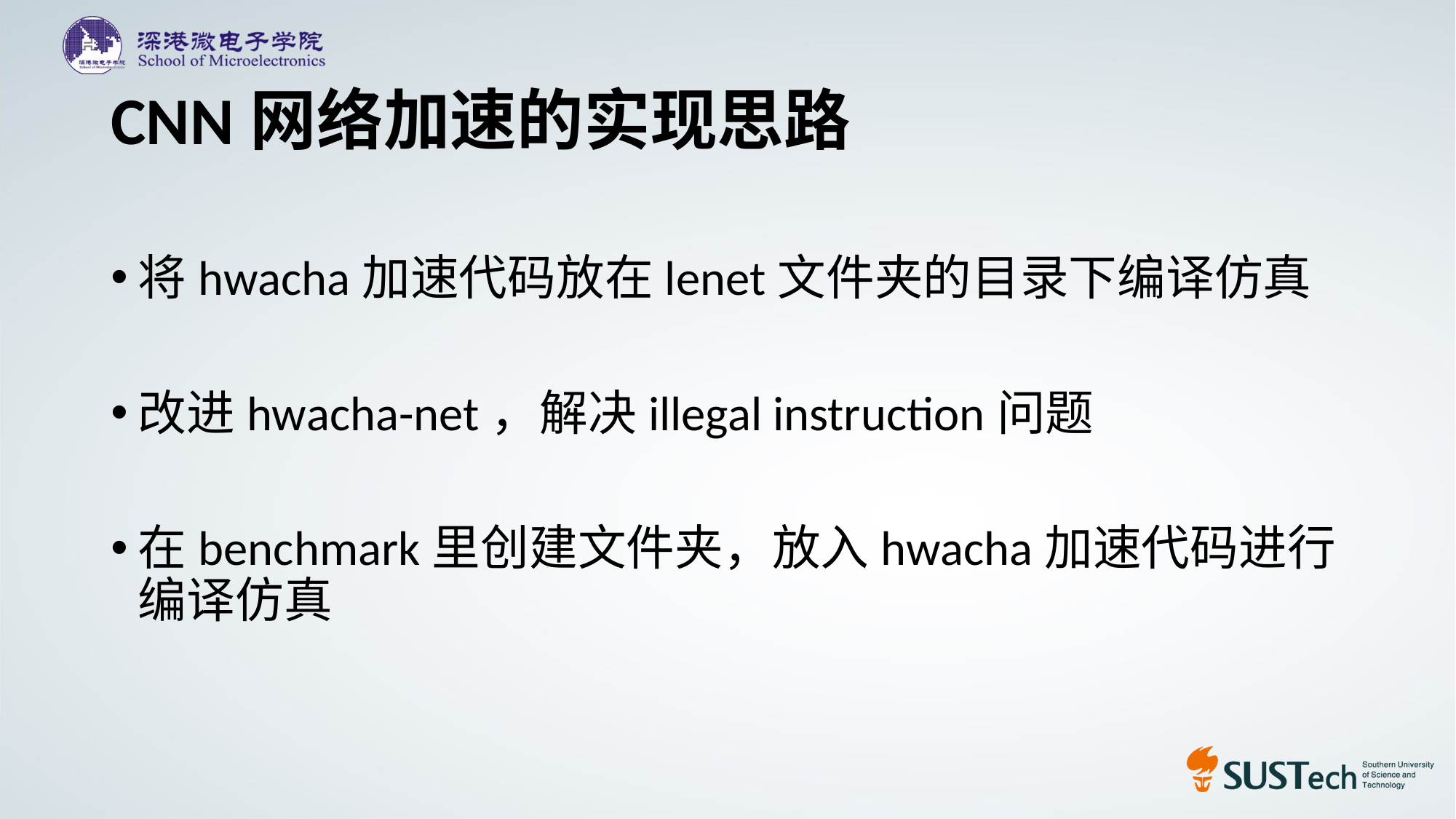

# CNN网络加速的实现思路

将hwacha加速代码放在lenet文件夹的目录下编译仿真

改进hwacha-net，解决illegal instruction问题

在benchmark里创建文件夹，放入hwacha加速代码进行编译仿真